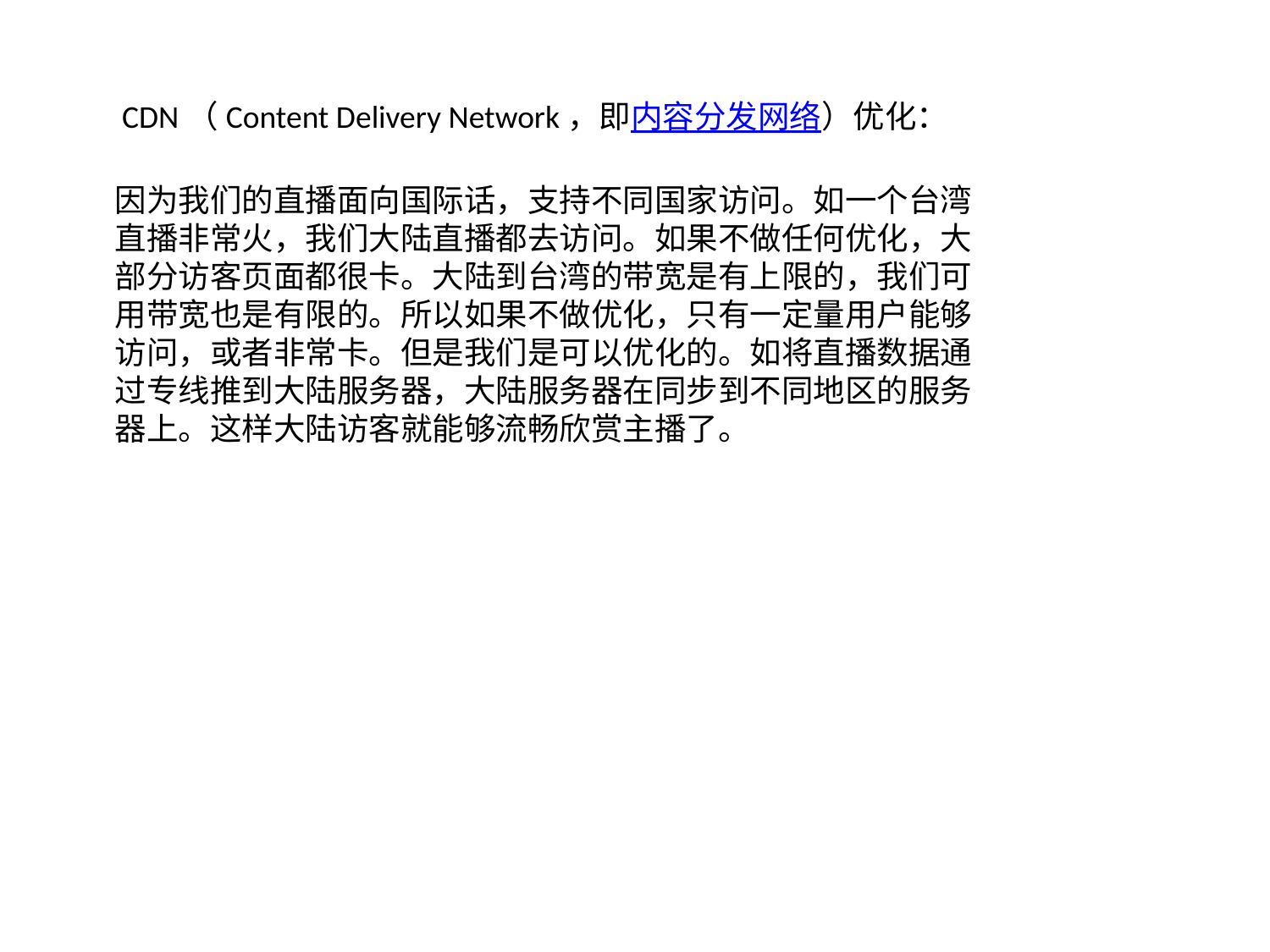

CDN（Content Delivery Network，即内容分发网络）优化：

因为我们的直播面向国际话，支持不同国家访问。如一个台湾直播非常火，我们大陆直播都去访问。如果不做任何优化，大部分访客页面都很卡。大陆到台湾的带宽是有上限的，我们可用带宽也是有限的。所以如果不做优化，只有一定量用户能够访问，或者非常卡。但是我们是可以优化的。如将直播数据通过专线推到大陆服务器，大陆服务器在同步到不同地区的服务器上。这样大陆访客就能够流畅欣赏主播了。